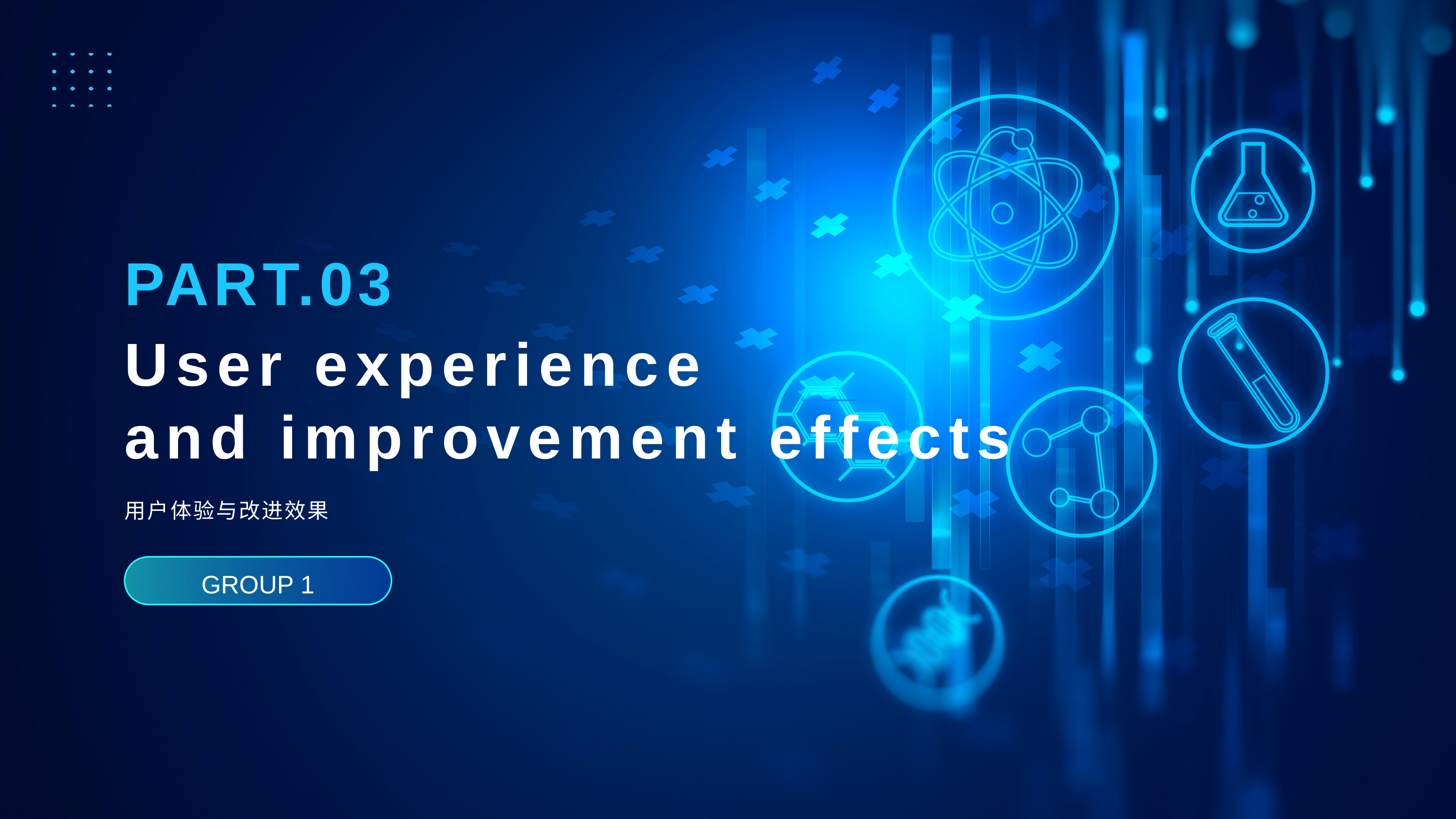

PART.03
User experience
and improvement effects

用户体验与改进效果

GROUP 1